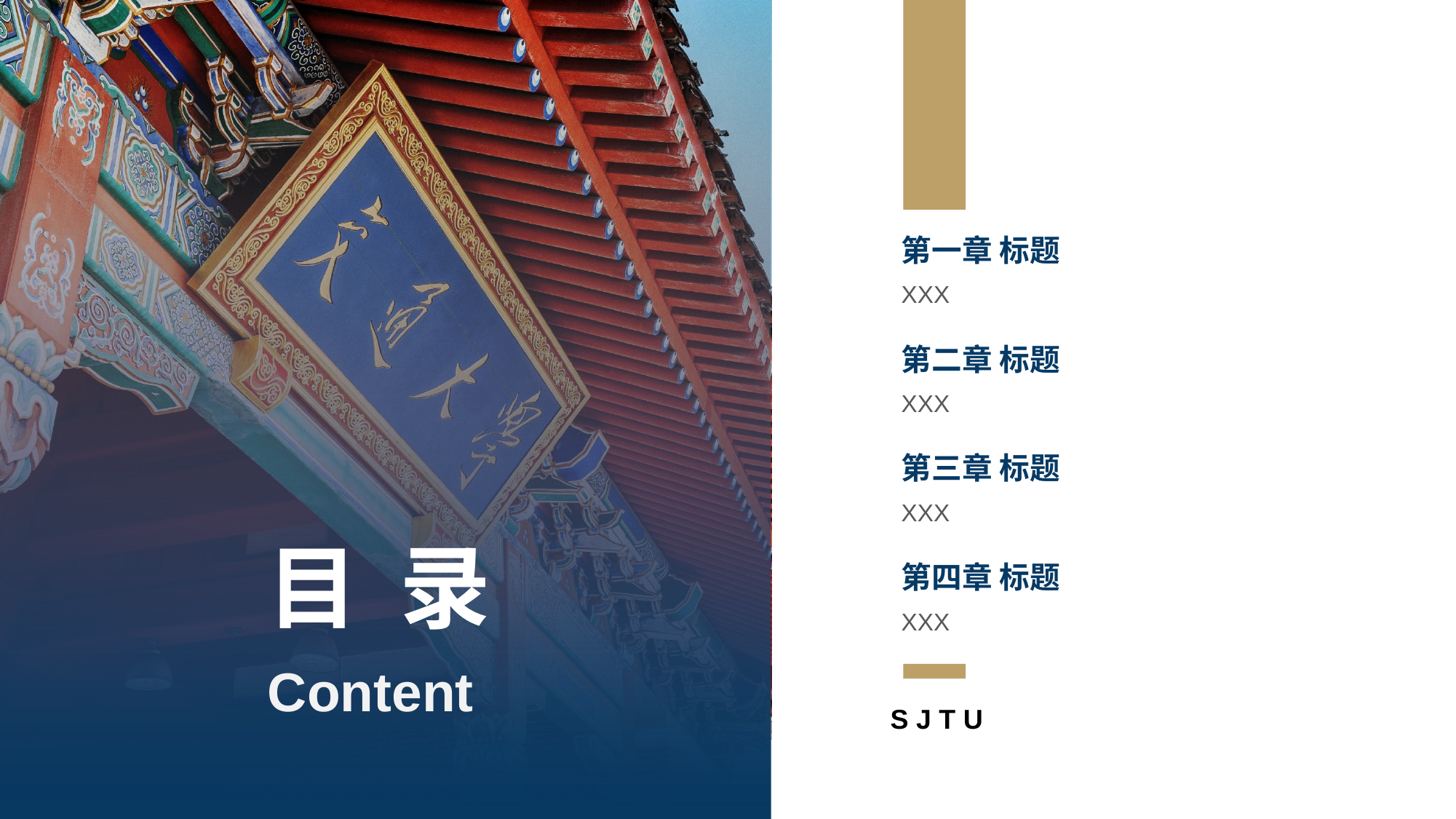

第一章 标题
XXX
第二章 标题
XXX
第三章 标题
XXX
第四章 标题
XXX